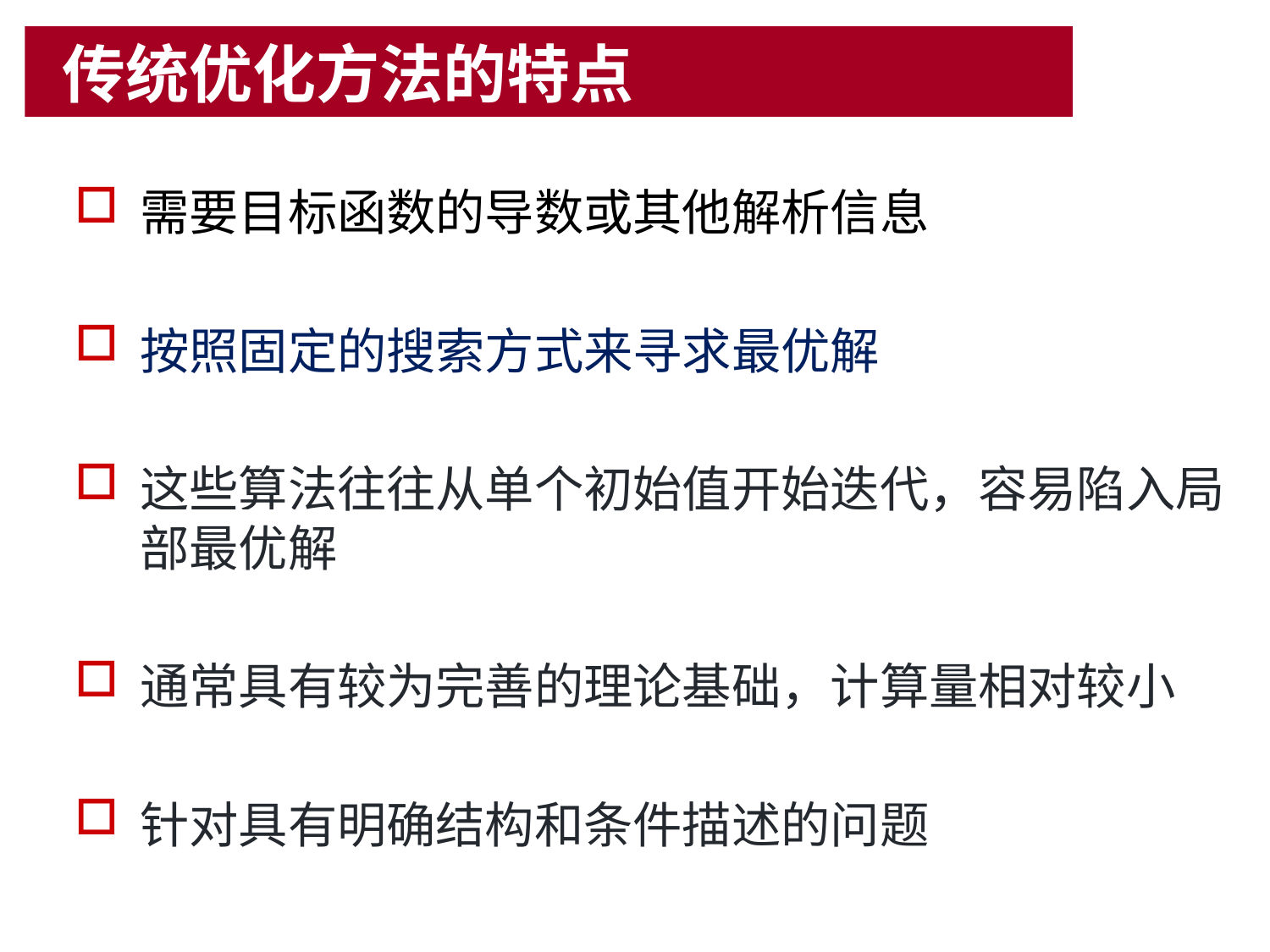

# 传统优化方法的特点
需要目标函数的导数或其他解析信息

按照固定的搜索方式来寻求最优解

这些算法往往从单个初始值开始迭代，容易陷入局部最优解

通常具有较为完善的理论基础，计算量相对较小

针对具有明确结构和条件描述的问题